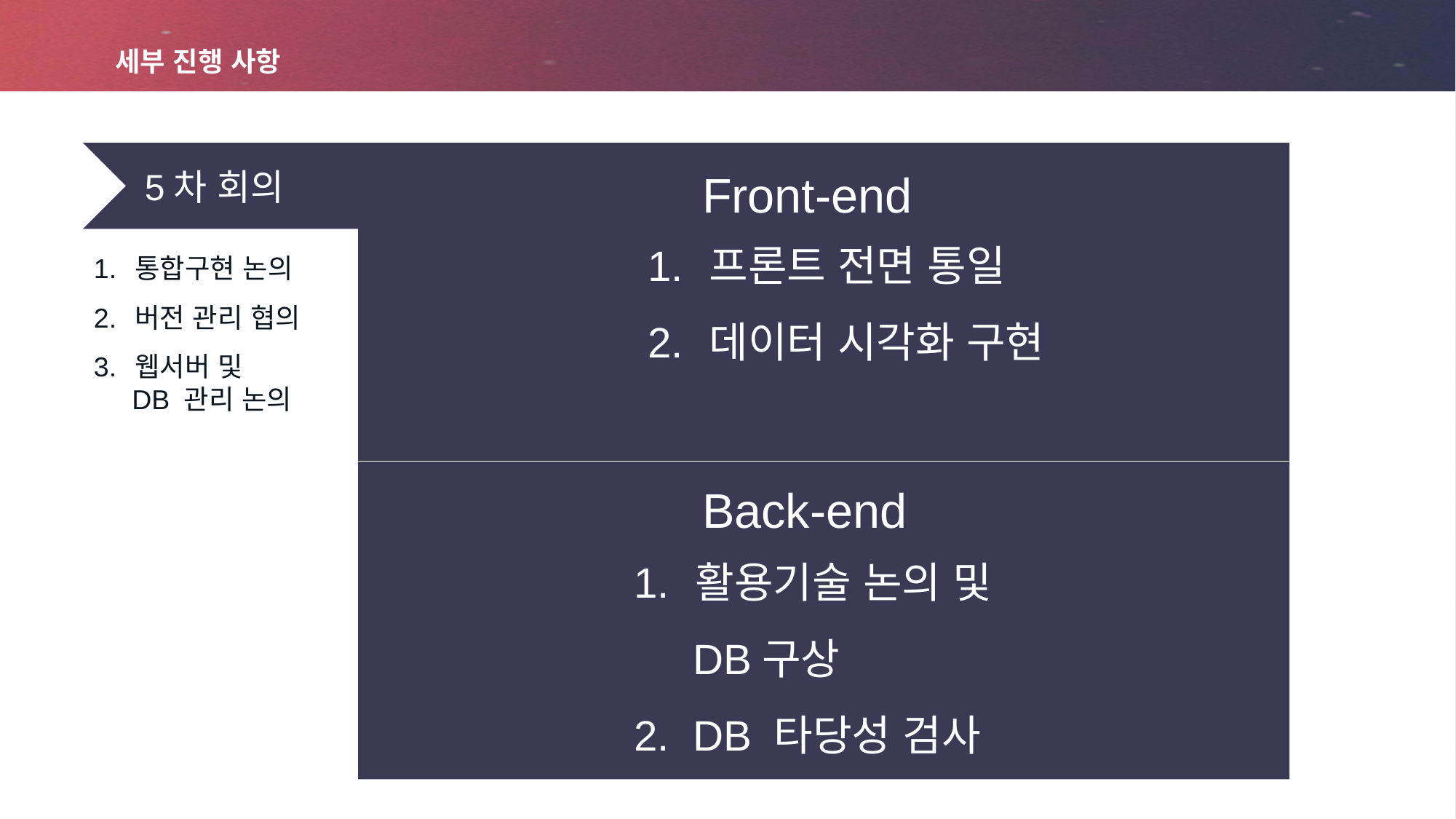

# 세부 진행 사항

Front-end
프론트 전면 통일
데이터 시각화 구현
Back-end
활용기술 논의 및
     DB구상
2.  DB 타당성 검사
5차 회의
통합구현 논의
버전 관리 협의
웹서버 및
     DB 관리 논의